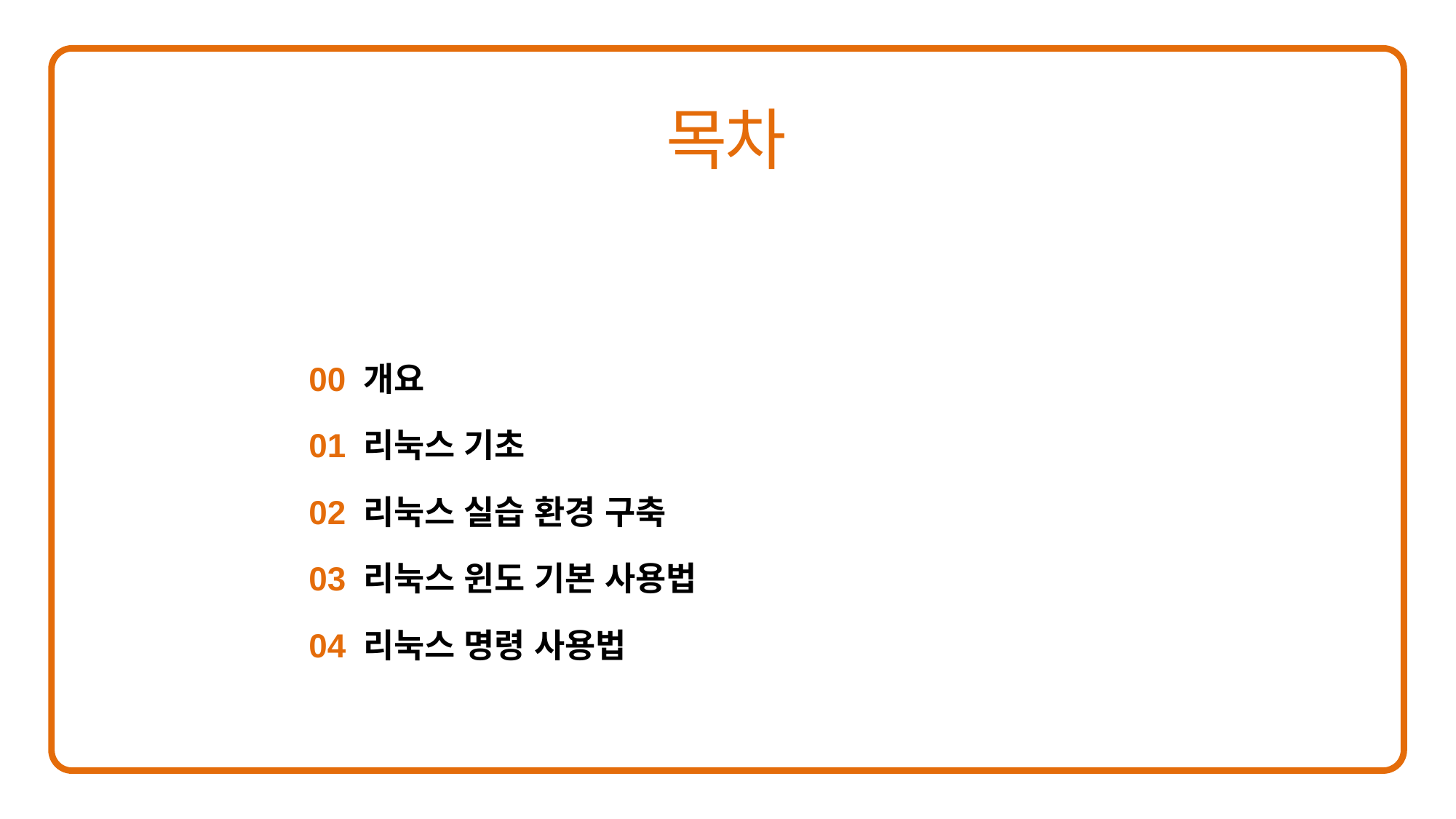

00 개요
01 리눅스 기초
02 리눅스 실습 환경 구축
03 리눅스 윈도 기본 사용법
04 리눅스 명령 사용법